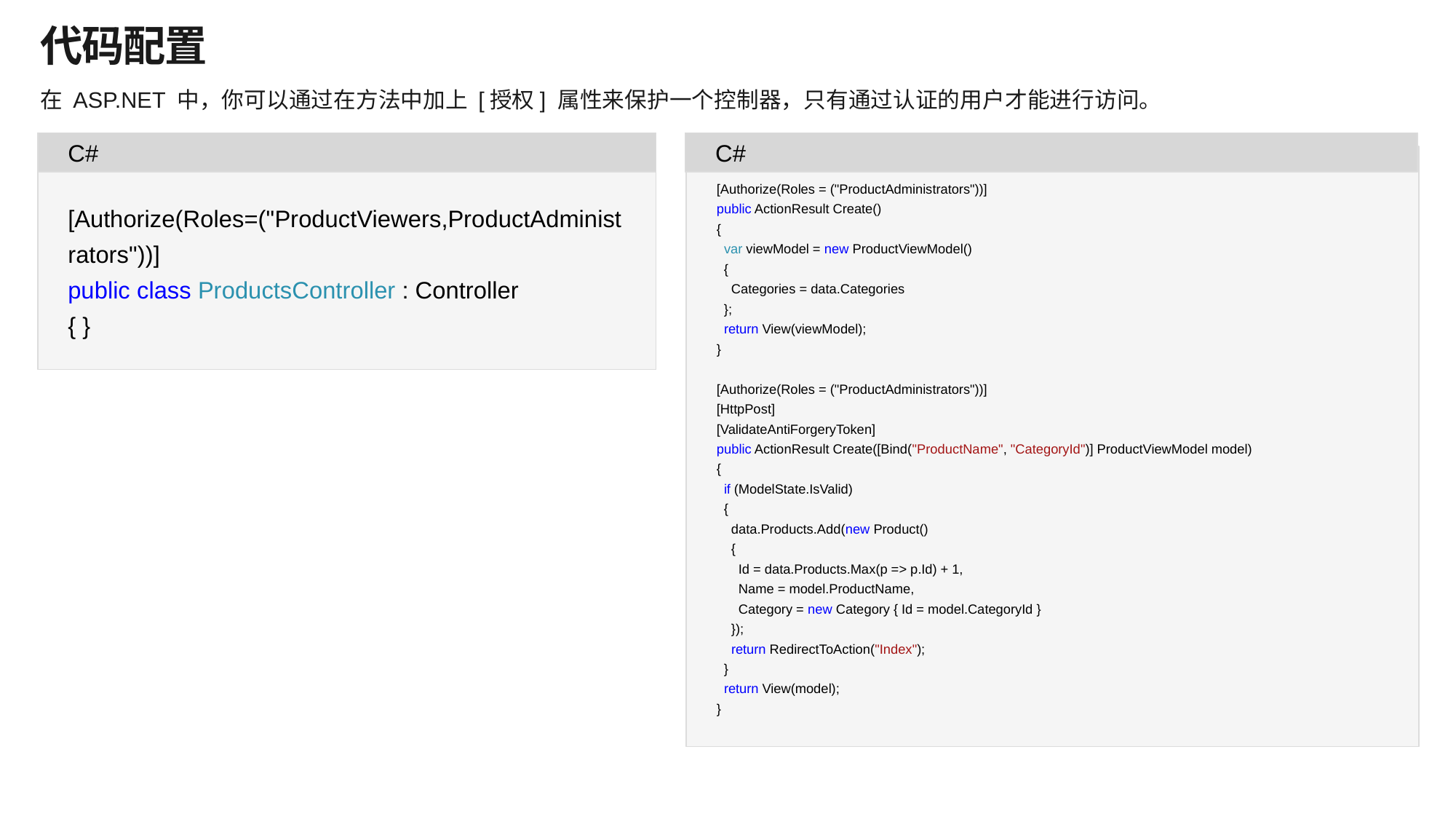

# 代码配置
在 ASP.NET 中，你可以通过在方法中加上 [授权] 属性来保护一个控制器，只有通过认证的用户才能进行访问。
C#
C#
[Authorize(Roles = ("ProductAdministrators"))]
public ActionResult Create()
{
  var viewModel = new ProductViewModel()
  {
    Categories = data.Categories
  };
  return View(viewModel);
}
[Authorize(Roles = ("ProductAdministrators"))]
[HttpPost]
[ValidateAntiForgeryToken]
public ActionResult Create([Bind("ProductName", "CategoryId")] ProductViewModel model)
{
  if (ModelState.IsValid)
  {
    data.Products.Add(new Product()
    {
      Id = data.Products.Max(p => p.Id) + 1,
      Name = model.ProductName,
      Category = new Category { Id = model.CategoryId }
    });
    return RedirectToAction("Index");
  }
  return View(model);
}
[Authorize(Roles=("ProductViewers,ProductAdministrators"))]
public class ProductsController : Controller
{ }